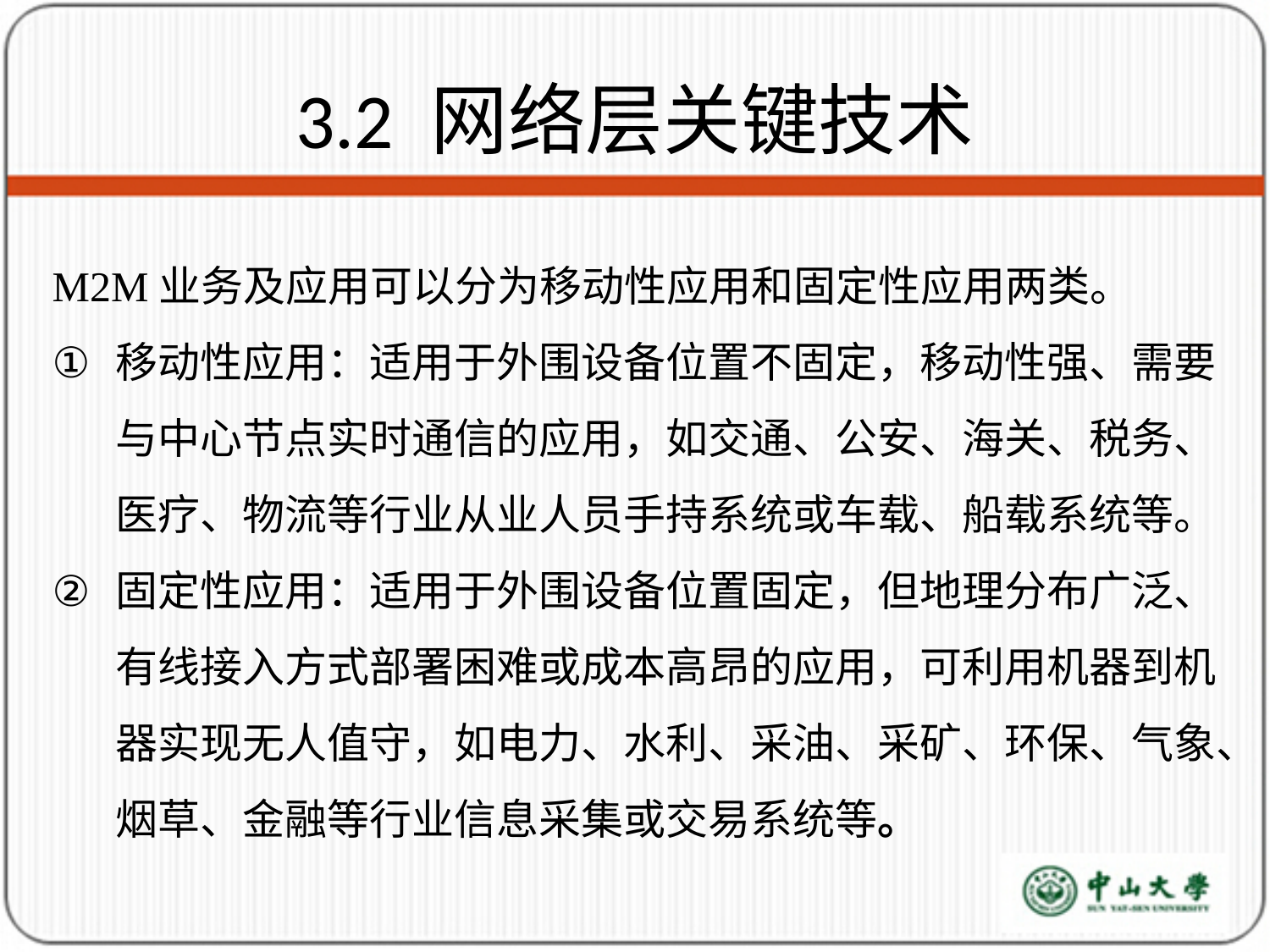

# 3.2 网络层关键技术
M2M业务及应用可以分为移动性应用和固定性应用两类。
移动性应用：适用于外围设备位置不固定，移动性强、需要与中心节点实时通信的应用，如交通、公安、海关、税务、医疗、物流等行业从业人员手持系统或车载、船载系统等。
固定性应用：适用于外围设备位置固定，但地理分布广泛、有线接入方式部署困难或成本高昂的应用，可利用机器到机器实现无人值守，如电力、水利、采油、采矿、环保、气象、烟草、金融等行业信息采集或交易系统等。